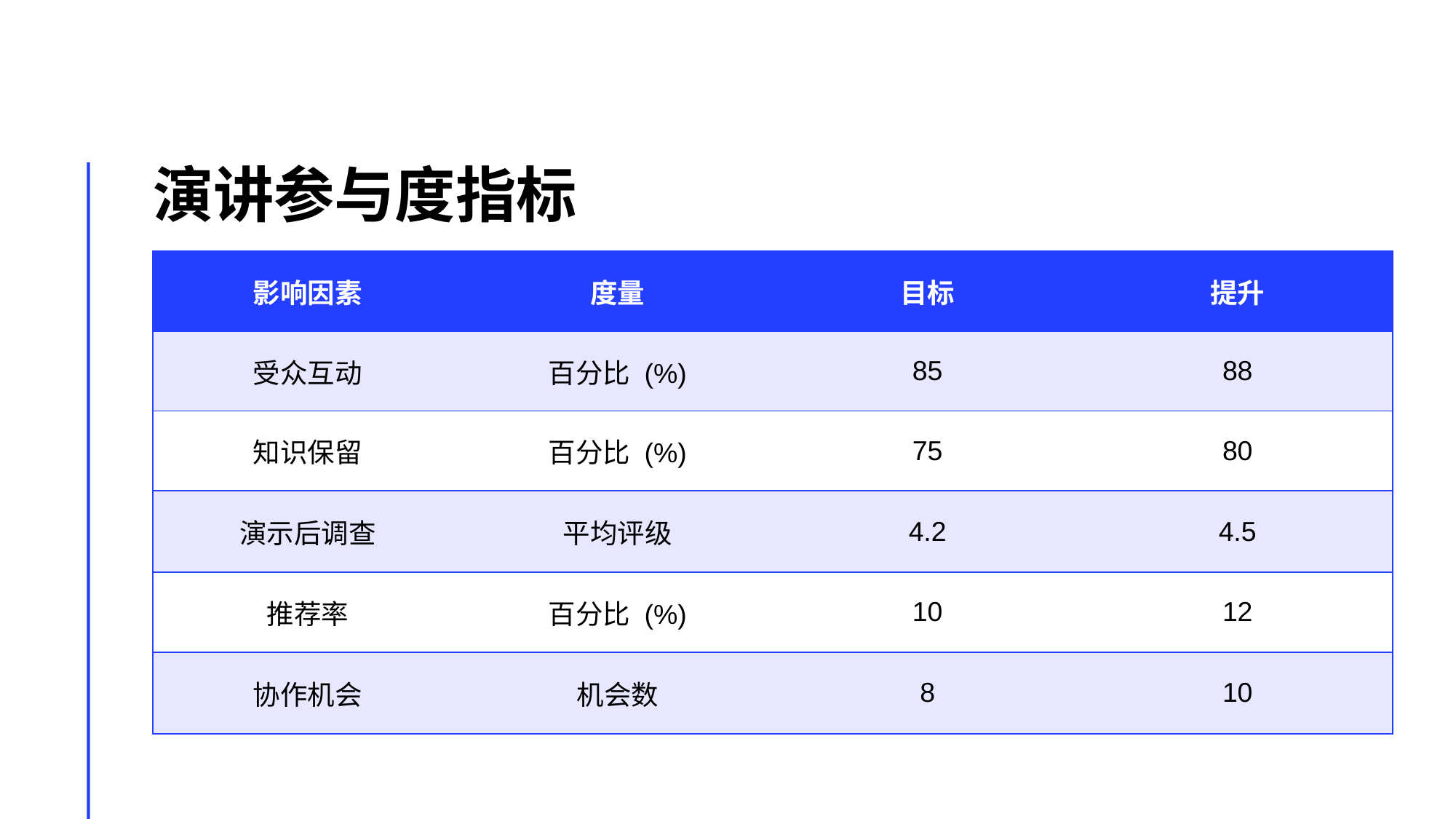

# 演讲参与度指标
| 影响因素 | 度量​​ | 目标 | 提升 |
| --- | --- | --- | --- |
| 受众互动 | 百分比 (%) | 85 | 88 |
| 知识保留 | 百分比 (%) | 75 | 80 |
| 演示后调查 | 平均评级 | 4.2 | 4.5 |
| 推荐率 | 百分比 (%) | 10 | 12 |
| 协作机会 | 机会数 | 8 | 10 |